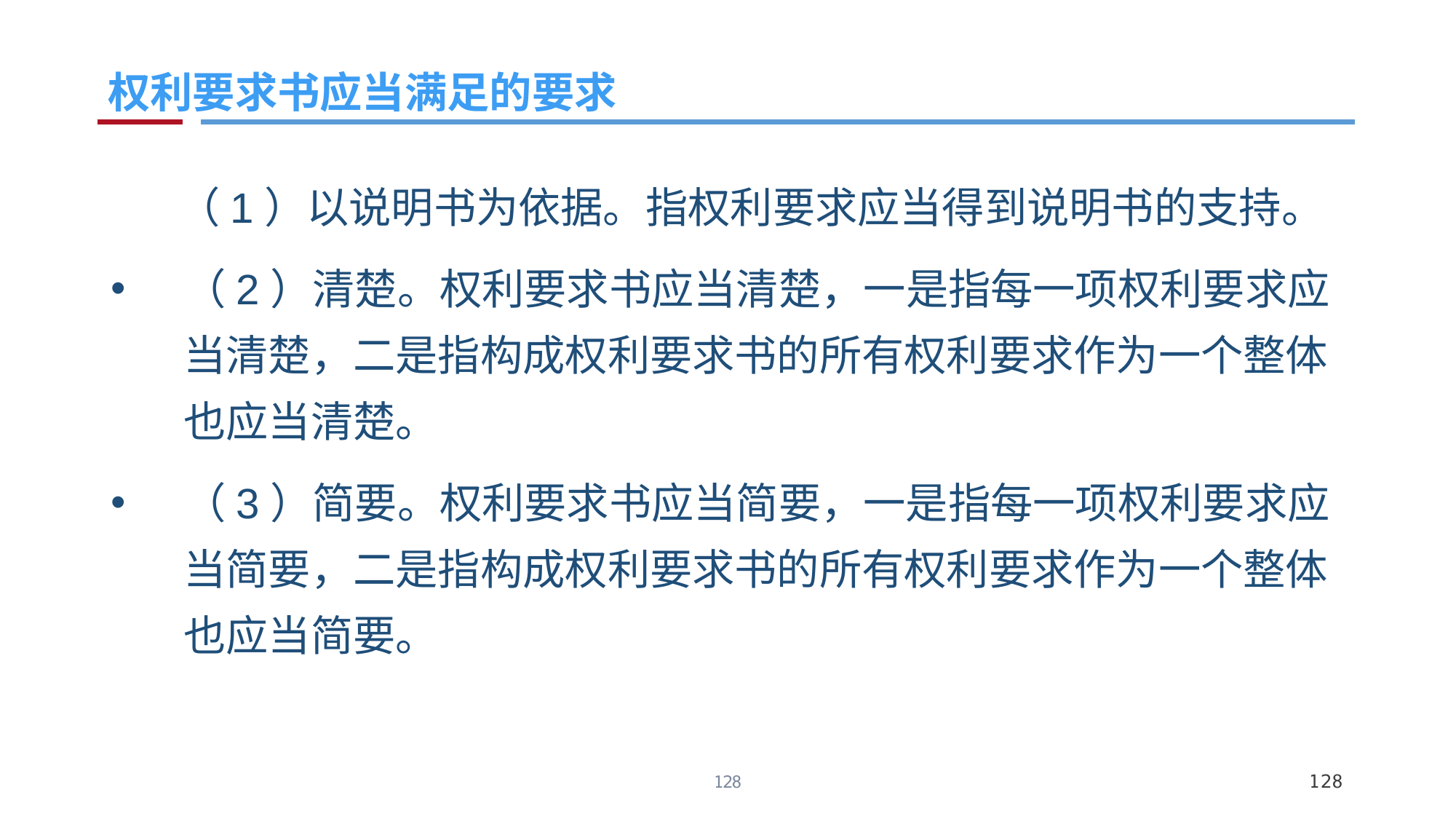

# 权利要求书应当满足的要求
      （1）以说明书为依据。指权利要求应当得到说明书的支持。
（2）清楚。权利要求书应当清楚，一是指每一项权利要求应当清楚，二是指构成权利要求书的所有权利要求作为一个整体也应当清楚。
（3）简要。权利要求书应当简要，一是指每一项权利要求应当简要，二是指构成权利要求书的所有权利要求作为一个整体也应当简要。
128
128